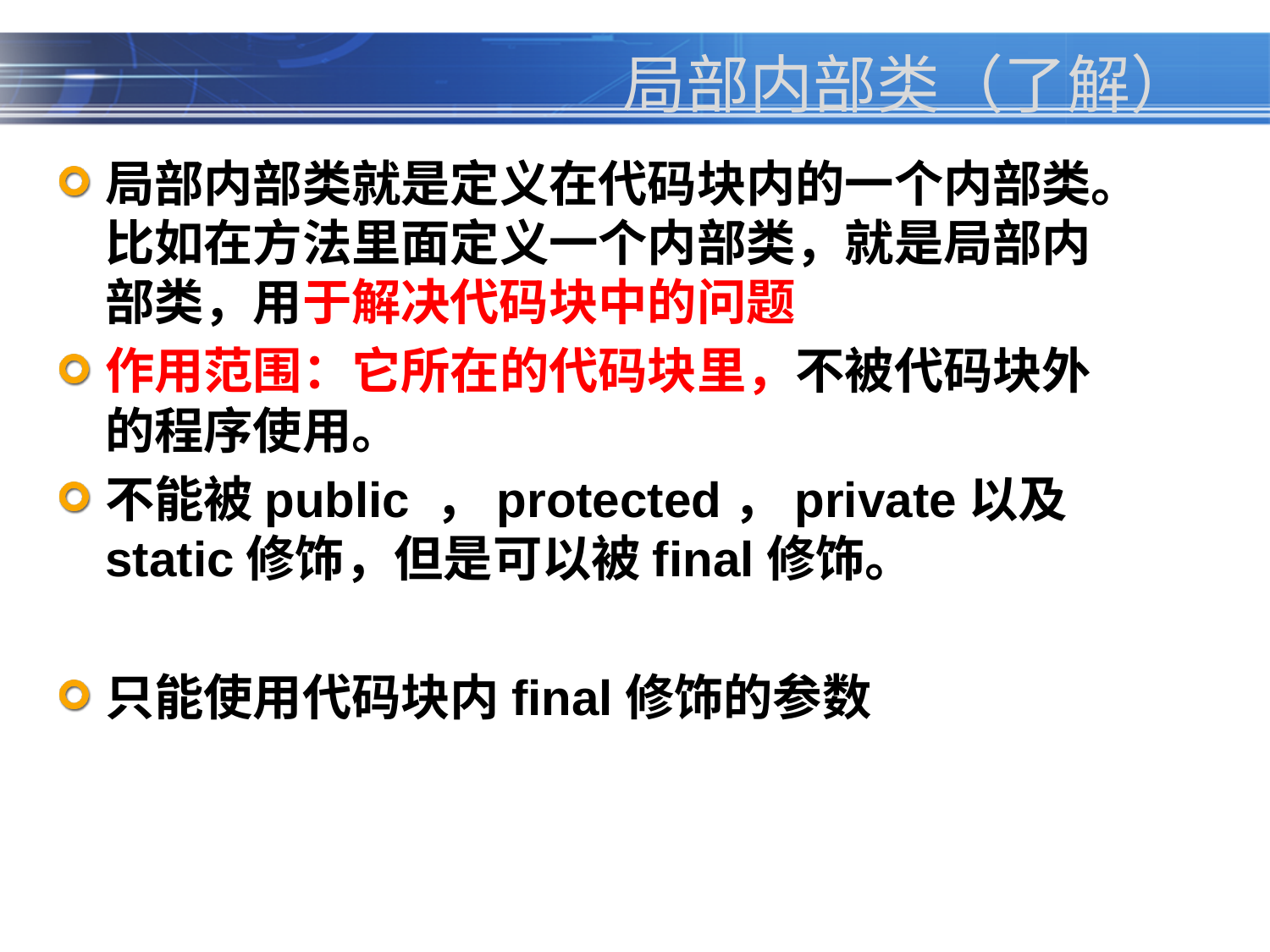

# 局部内部类（了解）
局部内部类就是定义在代码块内的一个内部类。比如在方法里面定义一个内部类，就是局部内部类，用于解决代码块中的问题
作用范围：它所在的代码块里，不被代码块外的程序使用。
不能被public ，protected，private以及static修饰，但是可以被final修饰。

只能使用代码块内final修饰的参数